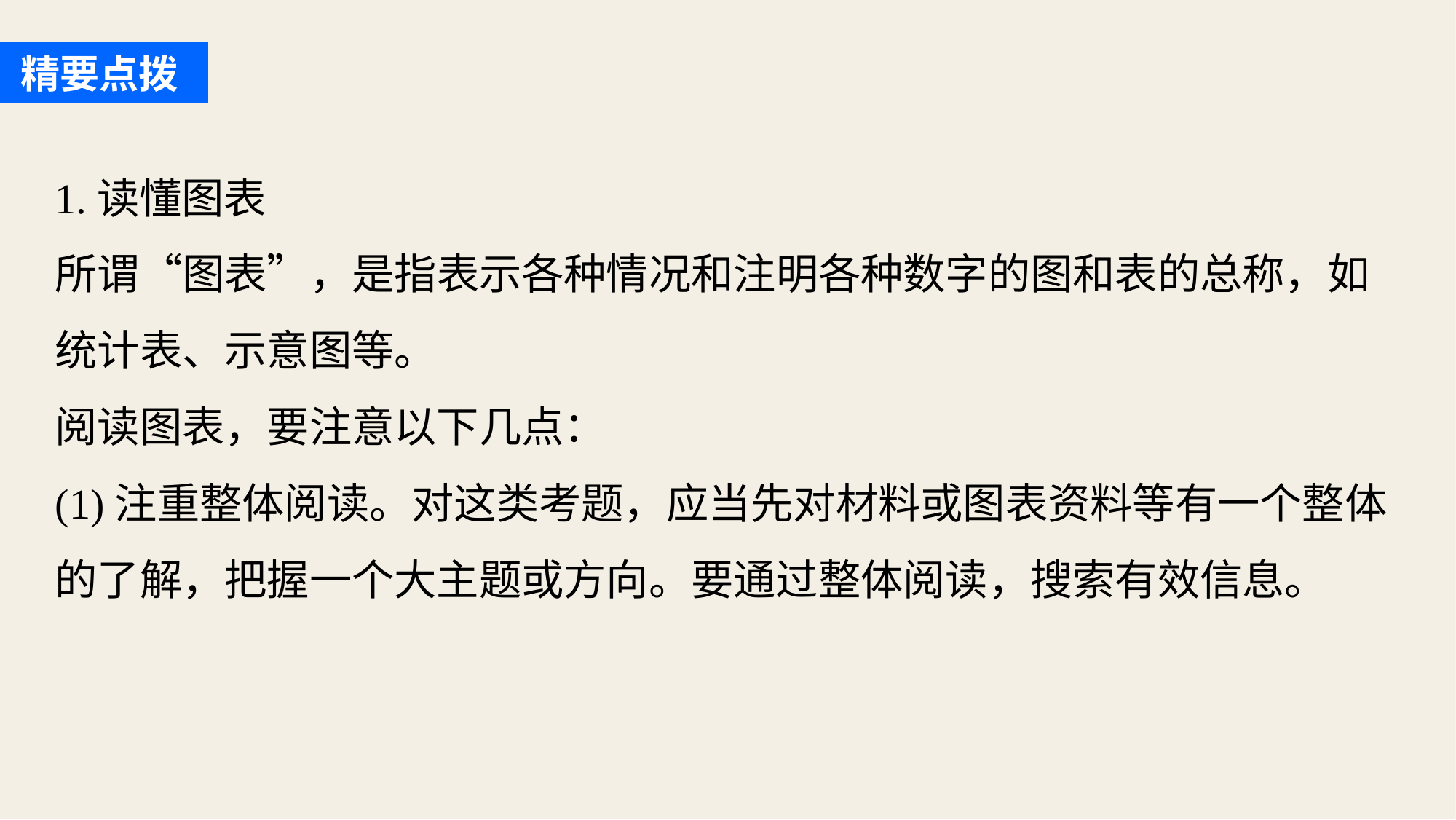

精要点拨
1.读懂图表
所谓“图表”，是指表示各种情况和注明各种数字的图和表的总称，如统计表、示意图等。
阅读图表，要注意以下几点：
(1)注重整体阅读。对这类考题，应当先对材料或图表资料等有一个整体的了解，把握一个大主题或方向。要通过整体阅读，搜索有效信息。